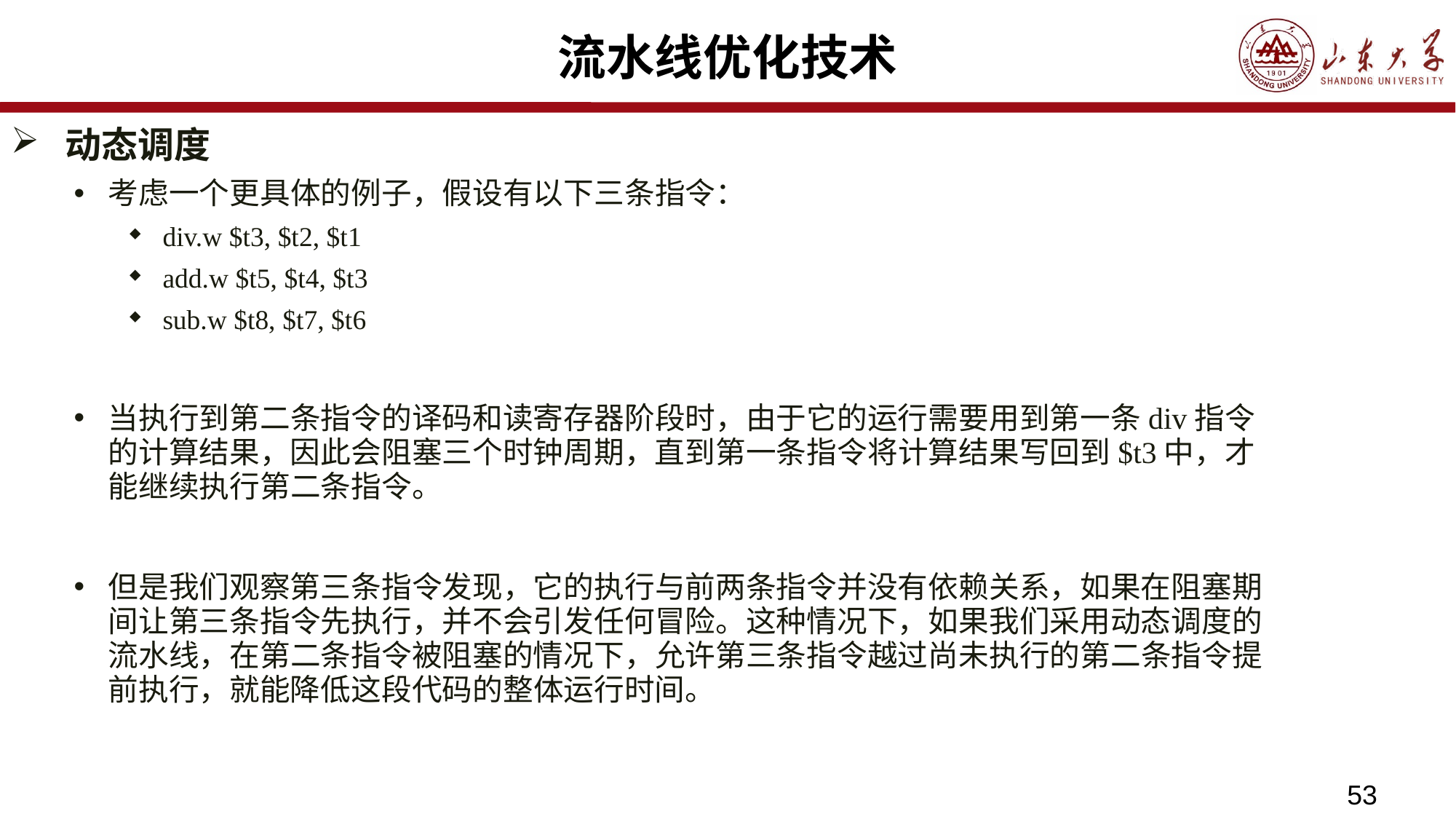

# 流水线优化技术
动态调度
考虑一个更具体的例子，假设有以下三条指令：
div.w $t3, $t2, $t1
add.w $t5, $t4, $t3
sub.w $t8, $t7, $t6

当执行到第二条指令的译码和读寄存器阶段时，由于它的运行需要用到第一条div指令的计算结果，因此会阻塞三个时钟周期，直到第一条指令将计算结果写回到$t3中，才能继续执行第二条指令。

但是我们观察第三条指令发现，它的执行与前两条指令并没有依赖关系，如果在阻塞期间让第三条指令先执行，并不会引发任何冒险。这种情况下，如果我们采用动态调度的流水线，在第二条指令被阻塞的情况下，允许第三条指令越过尚未执行的第二条指令提前执行，就能降低这段代码的整体运行时间。
53